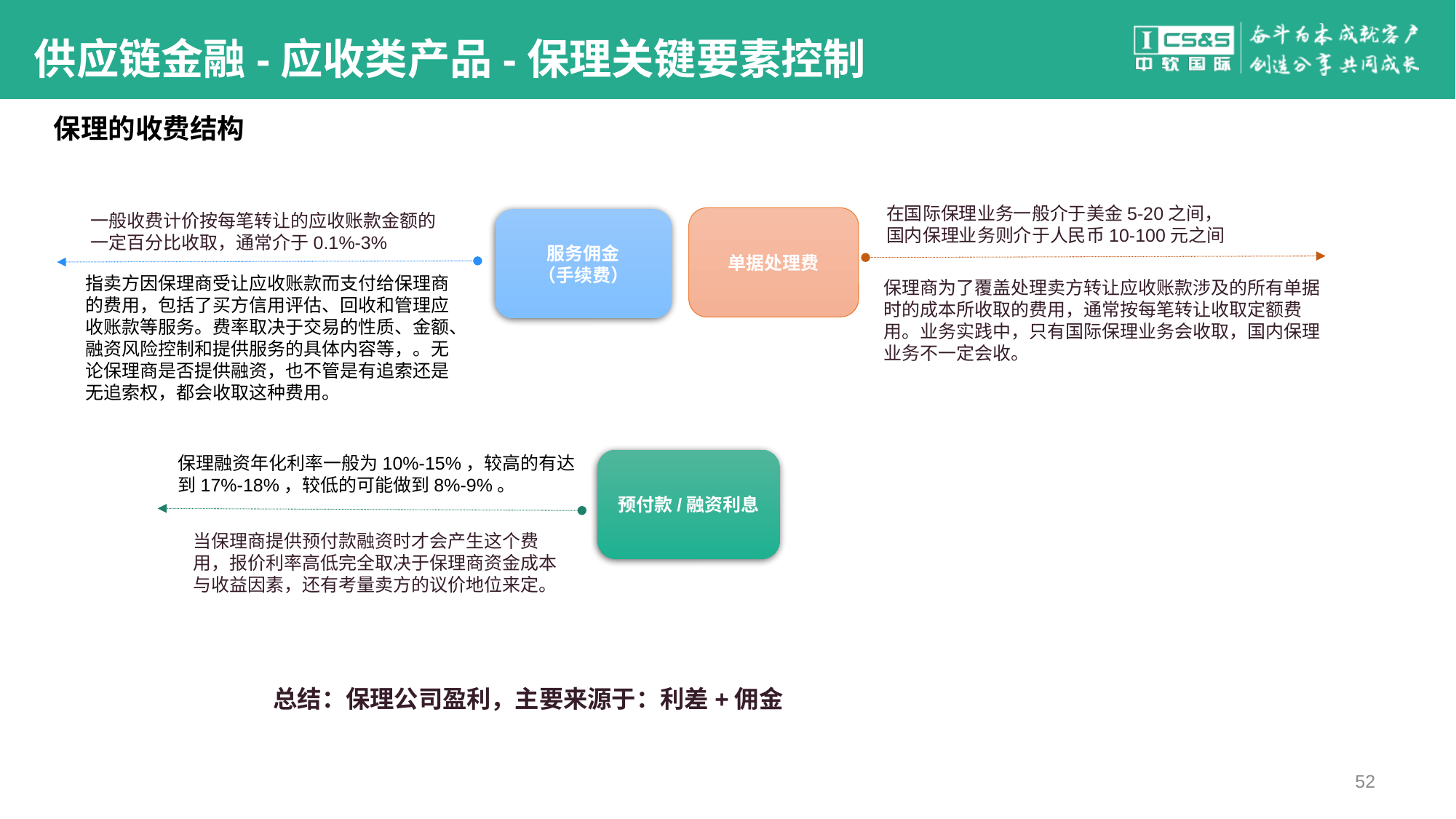

# 供应链金融-应收类产品-保理关键要素控制
保理的收费结构
在国际保理业务一般介于美金5-20之间，
国内保理业务则介于人民币10-100元之间
一般收费计价按每笔转让的应收账款金额的一定百分比收取，通常介于0.1%-3%
单据处理费
服务佣金
（手续费）
指卖方因保理商受让应收账款而支付给保理商的费用，包括了买方信用评估、回收和管理应收账款等服务。费率取决于交易的性质、金额、融资风险控制和提供服务的具体内容等，。无论保理商是否提供融资，也不管是有追索还是无追索权，都会收取这种费用。
保理商为了覆盖处理卖方转让应收账款涉及的所有单据时的成本所收取的费用，通常按每笔转让收取定额费用。业务实践中，只有国际保理业务会收取，国内保理业务不一定会收。
保理融资年化利率一般为10%-15%，较高的有达到17%-18%，较低的可能做到8%-9%。
预付款/融资利息
当保理商提供预付款融资时才会产生这个费用，报价利率高低完全取决于保理商资金成本与收益因素，还有考量卖方的议价地位来定。
总结：保理公司盈利，主要来源于：利差+佣金
52